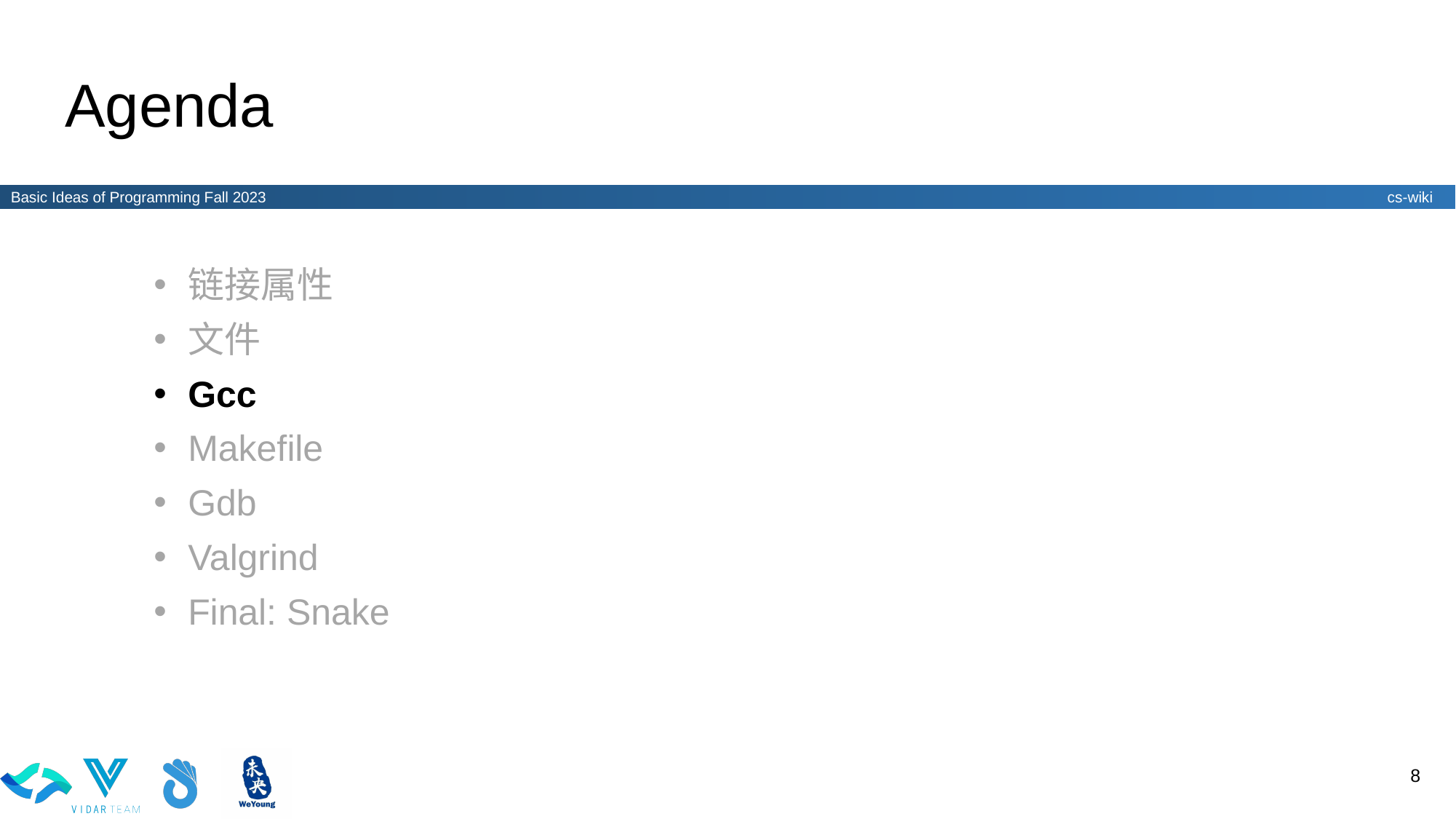

# Agenda
链接属性
文件
Gcc
Makefile
Gdb
Valgrind
Final: Snake